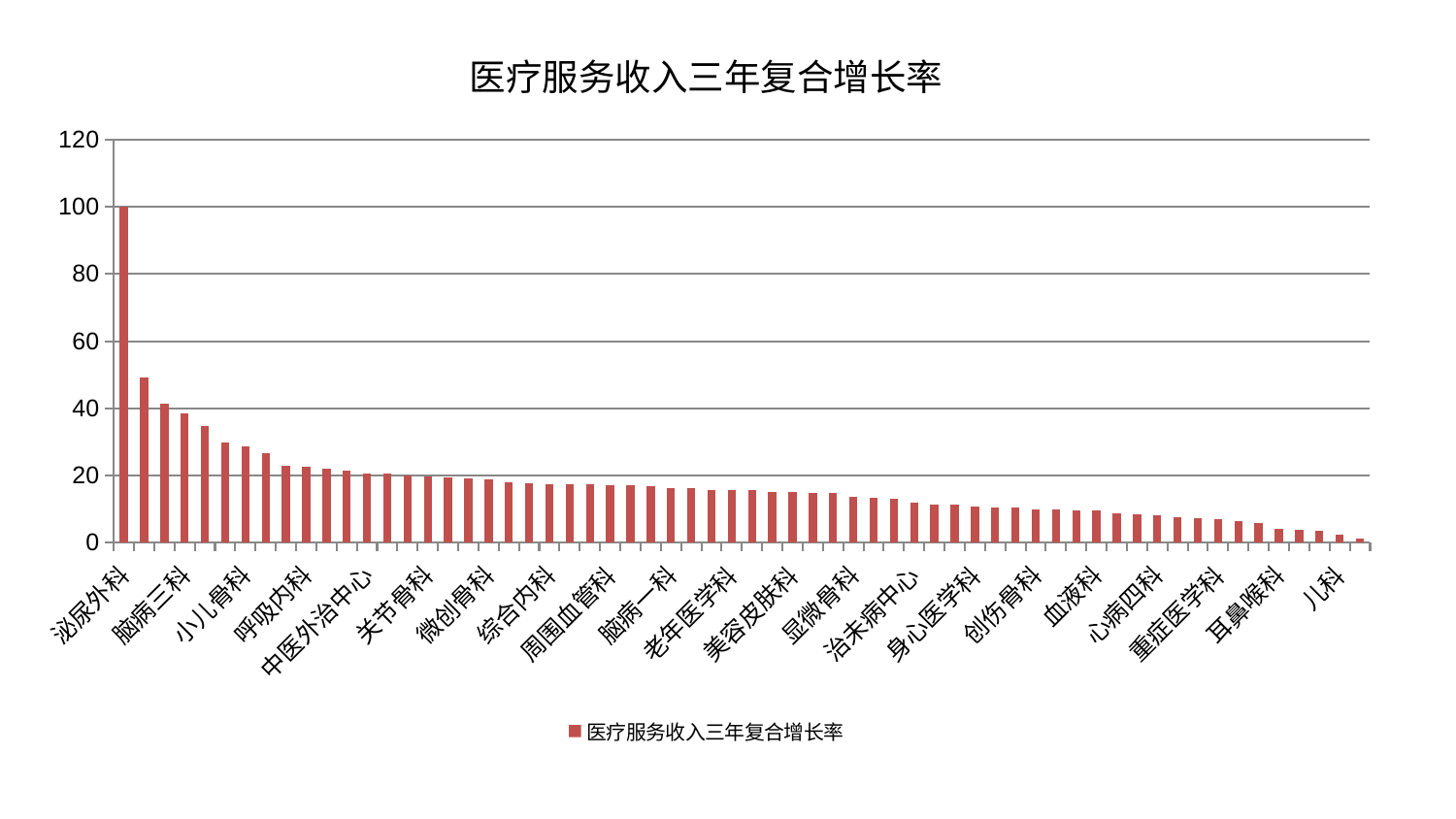

### Chart: 医疗服务收入三年复合增长率

| Category | 医疗服务收入三年复合增长率 |
|---|---|
| 泌尿外科 | 99.99999999999999 |
| 胸外科 | 49.11622483978104 |
| 产科 | 41.50731819375954 |
| 脑病三科 | 38.53878000046974 |
| 肾脏内科 | 34.828314560070744 |
| 心病一科 | 29.838625973297283 |
| 小儿骨科 | 28.534558393093338 |
| 肝胆外科 | 26.539082647358516 |
| 皮肤科 | 22.979044221601278 |
| 呼吸内科 | 22.606407679981626 |
| 神经外科 | 22.06374487266646 |
| 中医经典科 | 21.392185989634577 |
| 中医外治中心 | 20.68240488649161 |
| 西区重症医学科 | 20.59399708619978 |
| 内分泌科 | 20.12163490087838 |
| 关节骨科 | 19.83209965960248 |
| 骨科 | 19.325713301014282 |
| 普通外科 | 19.01933700899879 |
| 微创骨科 | 18.868644525071783 |
| 东区重症医学科 | 18.107986539526742 |
| 妇二科 | 17.625825669456358 |
| 综合内科 | 17.511843126949447 |
| 口腔科 | 17.39143016706474 |
| 脾胃科消化科合并 | 17.364291585508646 |
| 周围血管科 | 17.238050716284125 |
| 脊柱骨科 | 17.006993622222765 |
| 运动损伤骨科 | 16.67811672158371 |
| 脑病一科 | 16.365794662930647 |
| 医院 | 16.136413305749326 |
| 心病二科 | 15.58895068854995 |
| 老年医学科 | 15.58567695915489 |
| 脾胃病科 | 15.554783960659071 |
| 康复科 | 15.002688114911859 |
| 美容皮肤科 | 14.951915302832191 |
| 肿瘤内科 | 14.714084136359599 |
| 小儿推拿科 | 14.70018568457306 |
| 显微骨科 | 13.68194293303507 |
| 男科 | 13.396161957743862 |
| 心血管内科 | 13.177163667864926 |
| 治未病中心 | 12.00796023048006 |
| 肾病科 | 11.324336566085174 |
| 肛肠科 | 11.233534876349164 |
| 身心医学科 | 10.867571810055681 |
| 风湿病科 | 10.475478955704064 |
| 肝病科 | 10.417742311812447 |
| 创伤骨科 | 9.980725436638417 |
| 消化内科 | 9.85210729837462 |
| 乳腺甲状腺外科 | 9.627007316947081 |
| 血液科 | 9.474808193148165 |
| 心病三科 | 8.717962368991506 |
| 东区肾病科 | 8.498409187279355 |
| 心病四科 | 8.04973649042003 |
| 神经内科 | 7.679029254911027 |
| 眼科 | 7.366715613506894 |
| 重症医学科 | 7.11032898797963 |
| 妇科妇二科合并 | 6.333623316099486 |
| 脑病二科 | 5.745150410275524 |
| 耳鼻喉科 | 4.027732717047429 |
| 妇科 | 3.778691348897036 |
| 针灸科 | 3.5135927912879823 |
| 儿科 | 2.3580596971376715 |
| 推拿科 | 1.2193530869086031 |
241